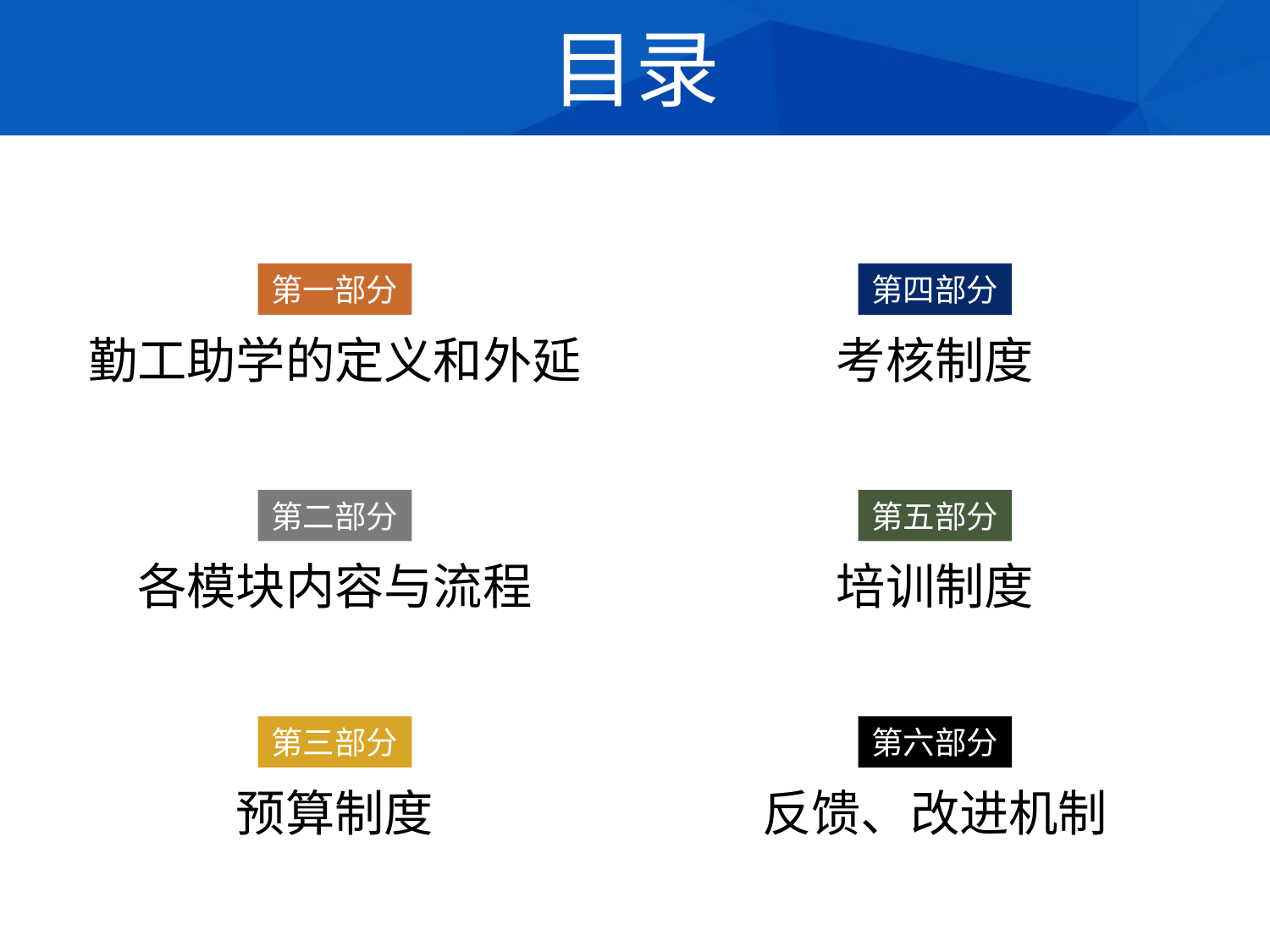

目录
第一部分
第四部分
勤工助学的定义和外延
考核制度
第二部分
第五部分
各模块内容与流程
培训制度
第三部分
第六部分
预算制度
反馈、改进机制